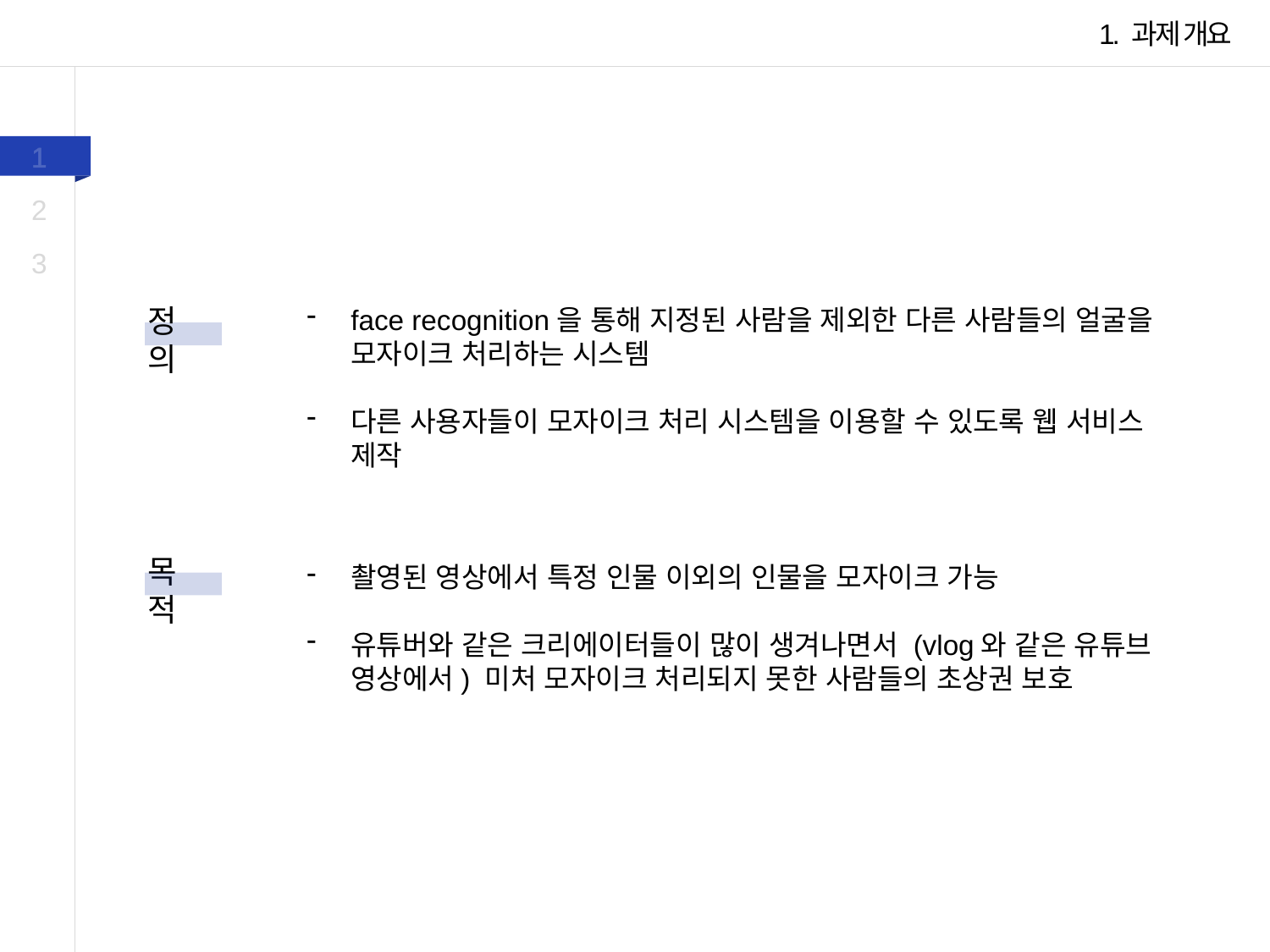

1. 과제 개요
1

2
3
정의
face recognition을 통해 지정된 사람을 제외한 다른 사람들의 얼굴을 모자이크 처리하는 시스템

다른 사용자들이 모자이크 처리 시스템을 이용할 수 있도록 웹 서비스 제작

목적
촬영된 영상에서 특정 인물 이외의 인물을 모자이크 가능

유튜버와 같은 크리에이터들이 많이 생겨나면서 (vlog와 같은 유튜브 영상에서) 미처 모자이크 처리되지 못한 사람들의 초상권 보호